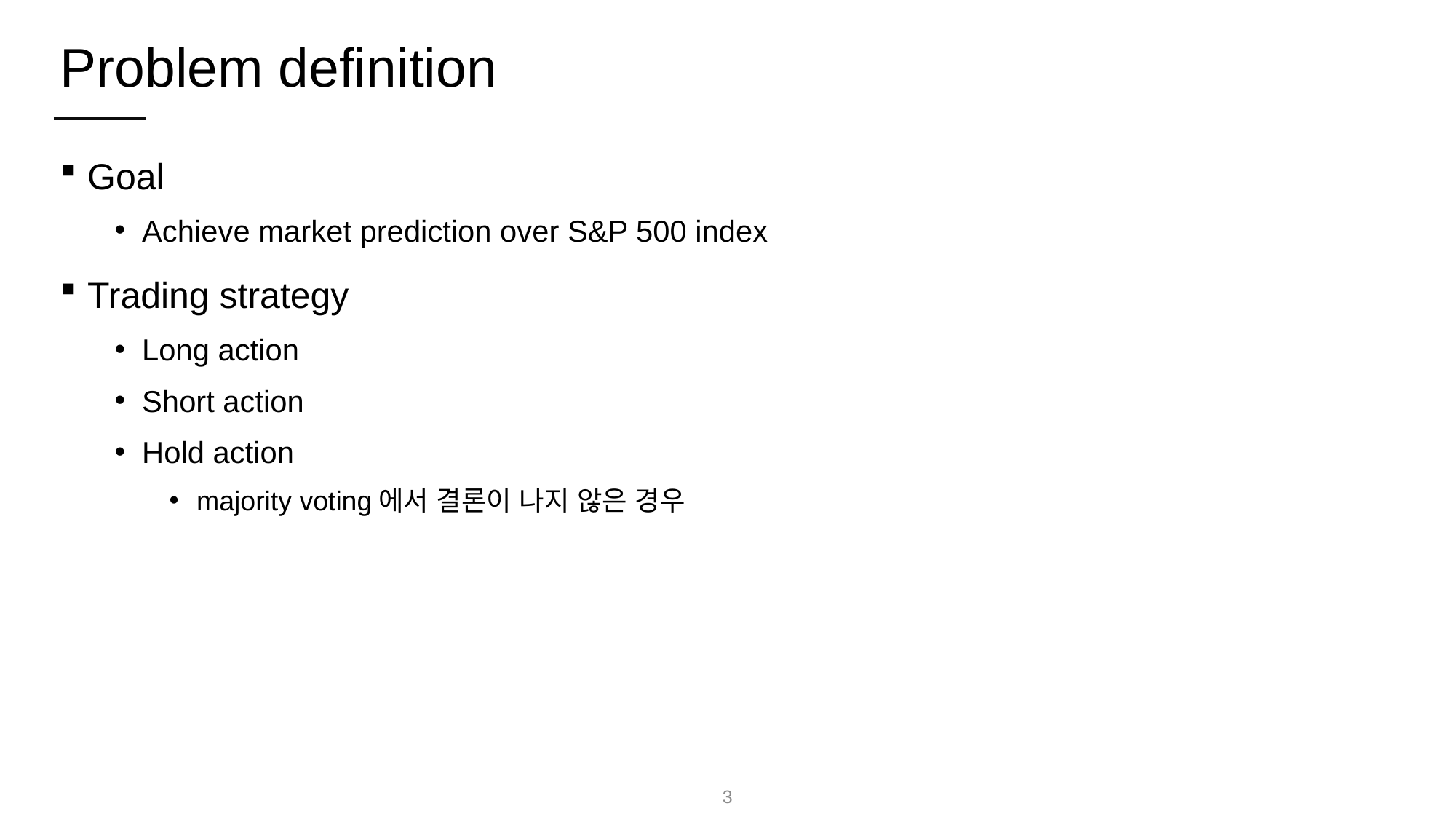

# Problem definition
Goal
Achieve market prediction over S&P 500 index
Trading strategy
Long action
Short action
Hold action
majority voting에서 결론이 나지 않은 경우
3